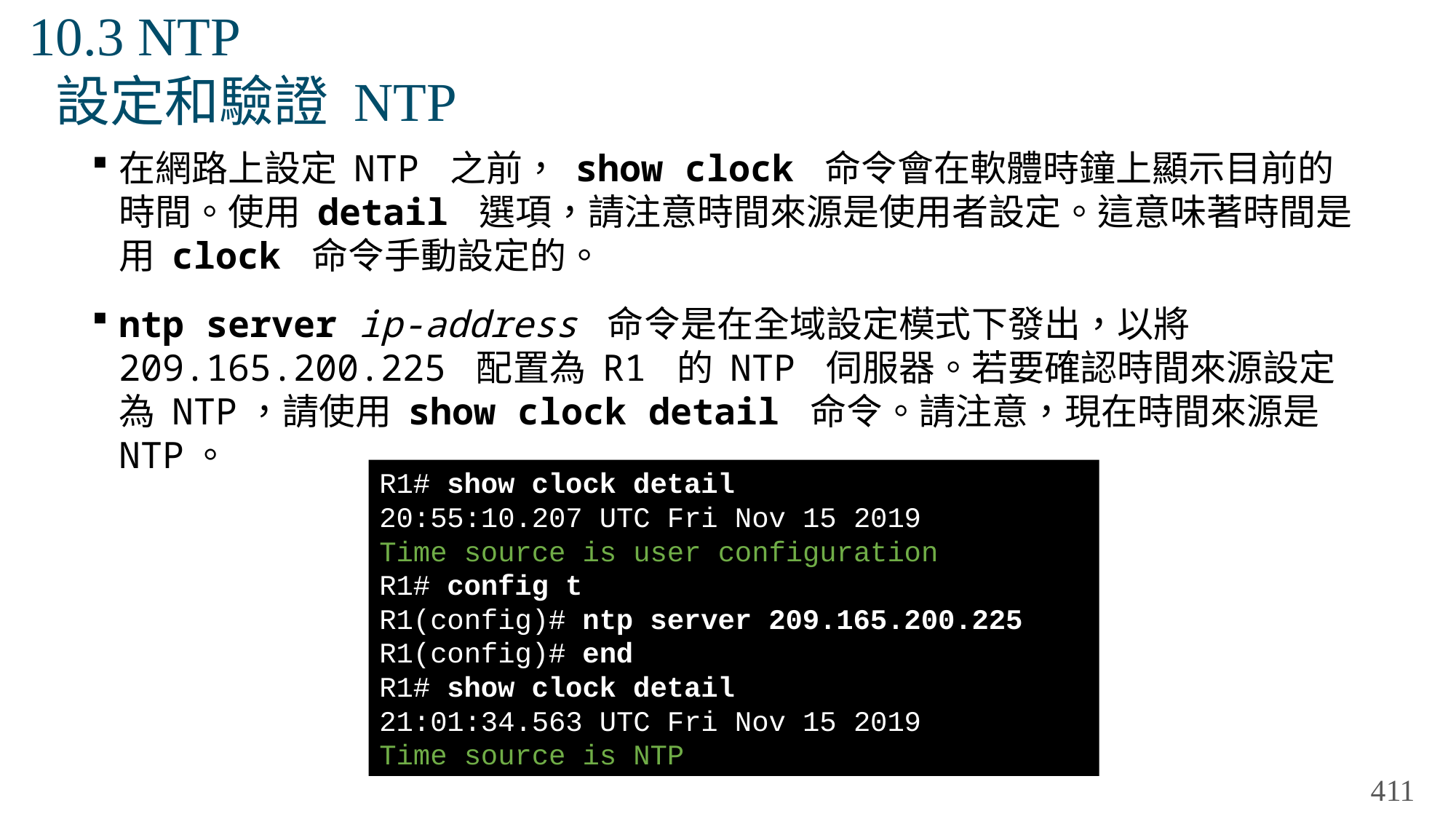

# 10.3 NTP 設定和驗證 NTP
在網路上設定 NTP 之前， show clock 命令會在軟體時鐘上顯示目前的時間。使用 detail 選項，請注意時間來源是使用者設定。這意味著時間是用 clock 命令手動設定的。
ntp server ip-address 命令是在全域設定模式下發出，以將 209.165.200.225 配置為 R1 的 NTP 伺服器。若要確認時間來源設定為 NTP，請使用 show clock detail 命令。請注意，現在時間來源是 NTP。
R1# show clock detail
20:55:10.207 UTC Fri Nov 15 2019
Time source is user configuration
R1# config t
R1(config)# ntp server 209.165.200.225
R1(config)# end
R1# show clock detail
21:01:34.563 UTC Fri Nov 15 2019
Time source is NTP
411